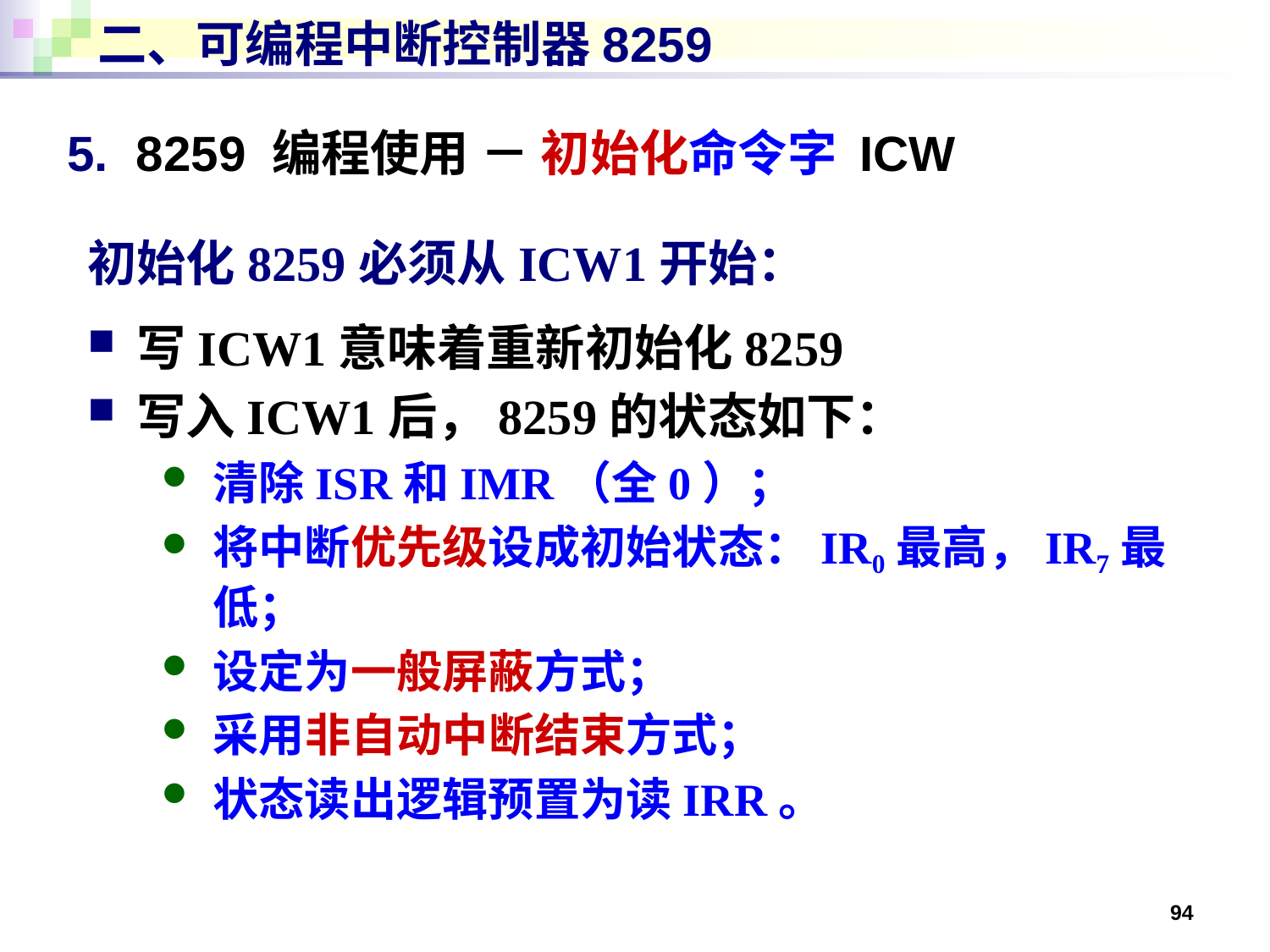

# 二、可编程中断控制器8259
5.  8259 编程使用 － 初始化命令字 ICW
初始化8259必须从ICW1开始：
写ICW1意味着重新初始化8259
写入ICW1后，8259的状态如下：
清除ISR和IMR（全0）；
将中断优先级设成初始状态：IR0最高，IR7最低；
设定为一般屏蔽方式；
采用非自动中断结束方式；
状态读出逻辑预置为读IRR。
94